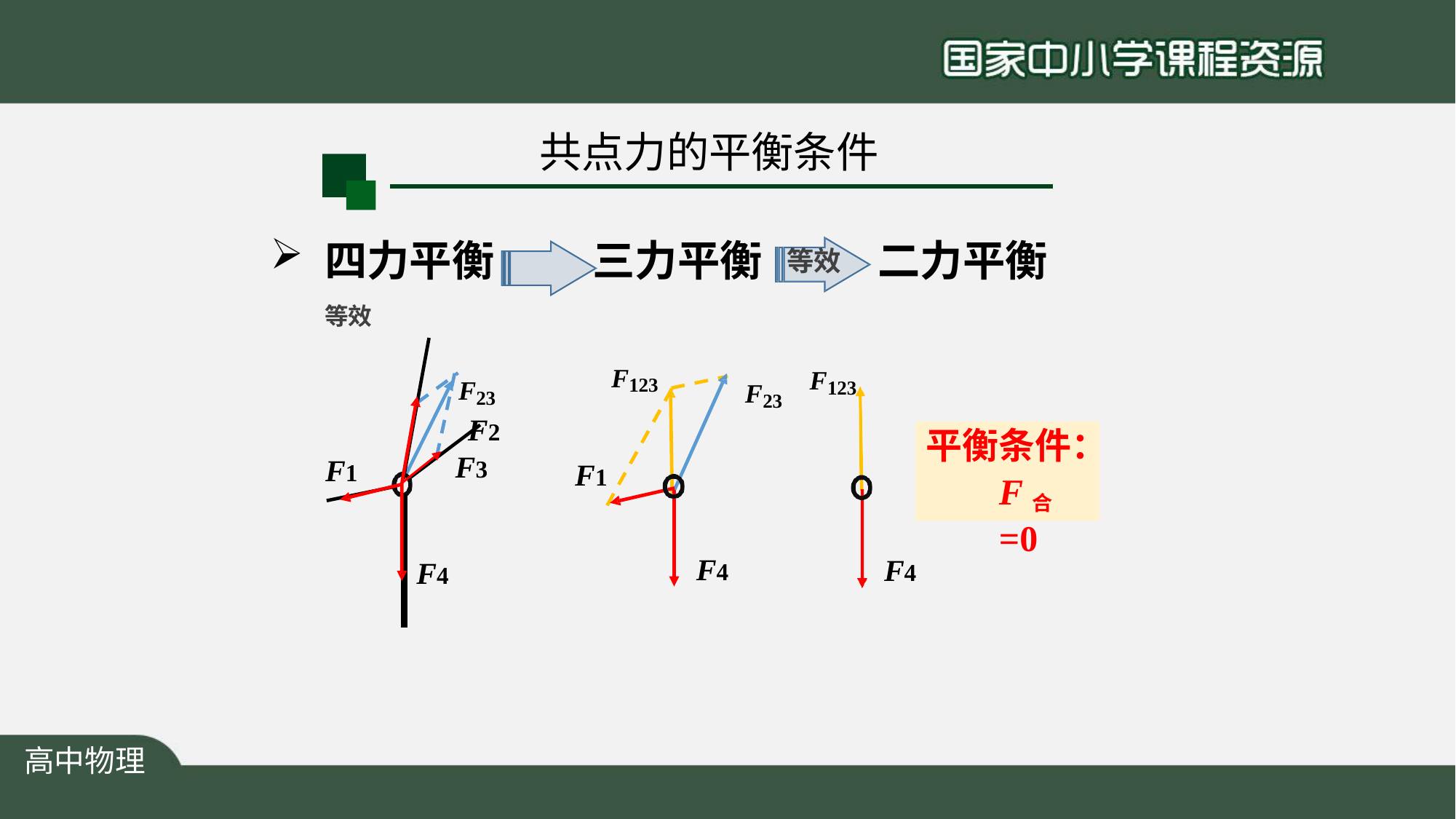

# 共点力的平衡条件

四力平衡	等效
F23
F2
三力平衡	二力平衡

等效

F123
F123
F23

平衡条件：

F3
F1

F1
F合=0

F4
F4
F4
高中物理